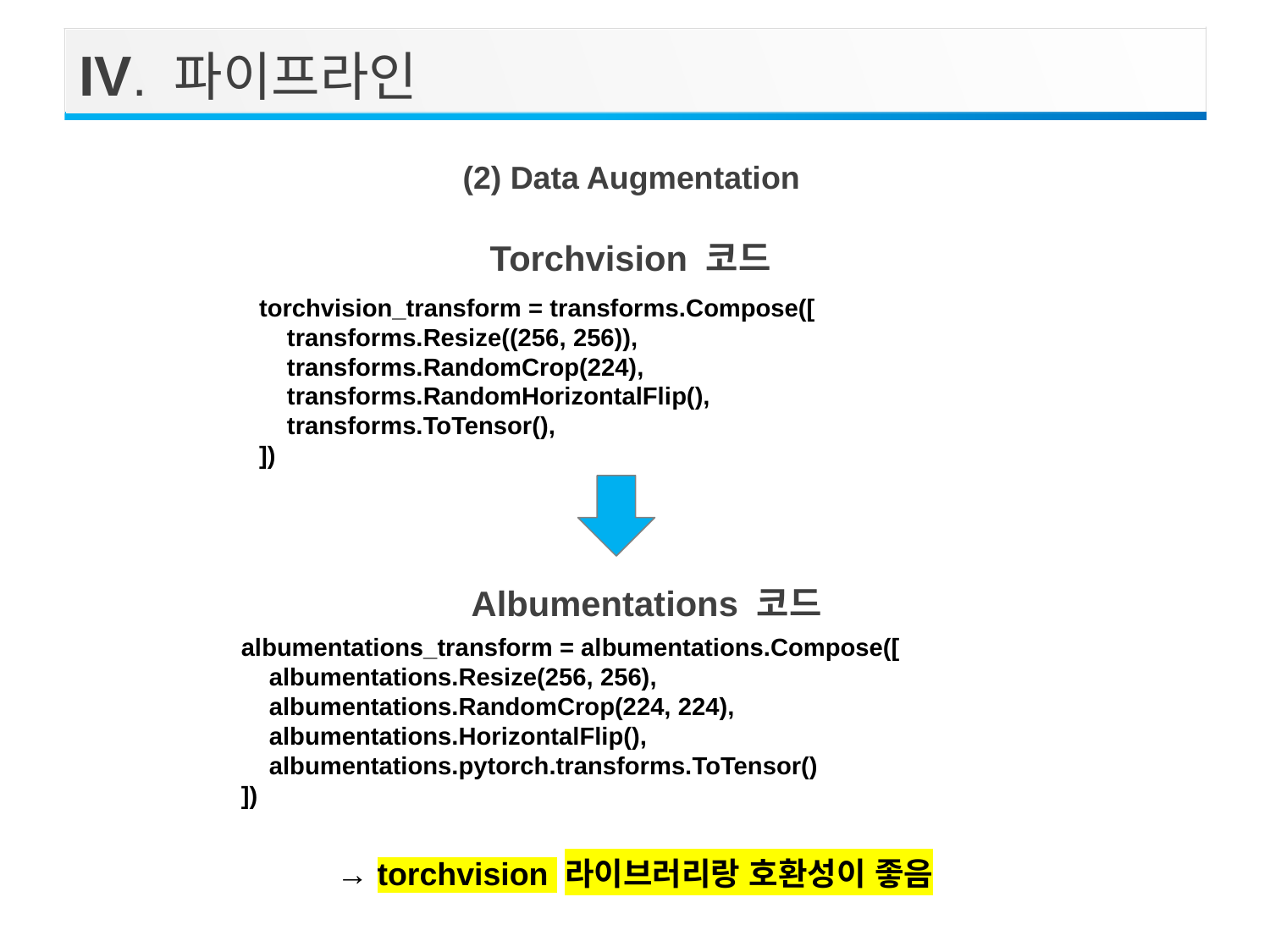

IV. 파이프라인
(2) Data Augmentation
Torchvision 코드
torchvision_transform = transforms.Compose([
    transforms.Resize((256, 256)),
    transforms.RandomCrop(224),
    transforms.RandomHorizontalFlip(),
    transforms.ToTensor(),
])

Albumentations 코드

albumentations_transform = albumentations.Compose([
    albumentations.Resize(256, 256),
    albumentations.RandomCrop(224, 224),
    albumentations.HorizontalFlip(),
    albumentations.pytorch.transforms.ToTensor()
])
→ torchvision 라이브러리랑 호환성이 좋음